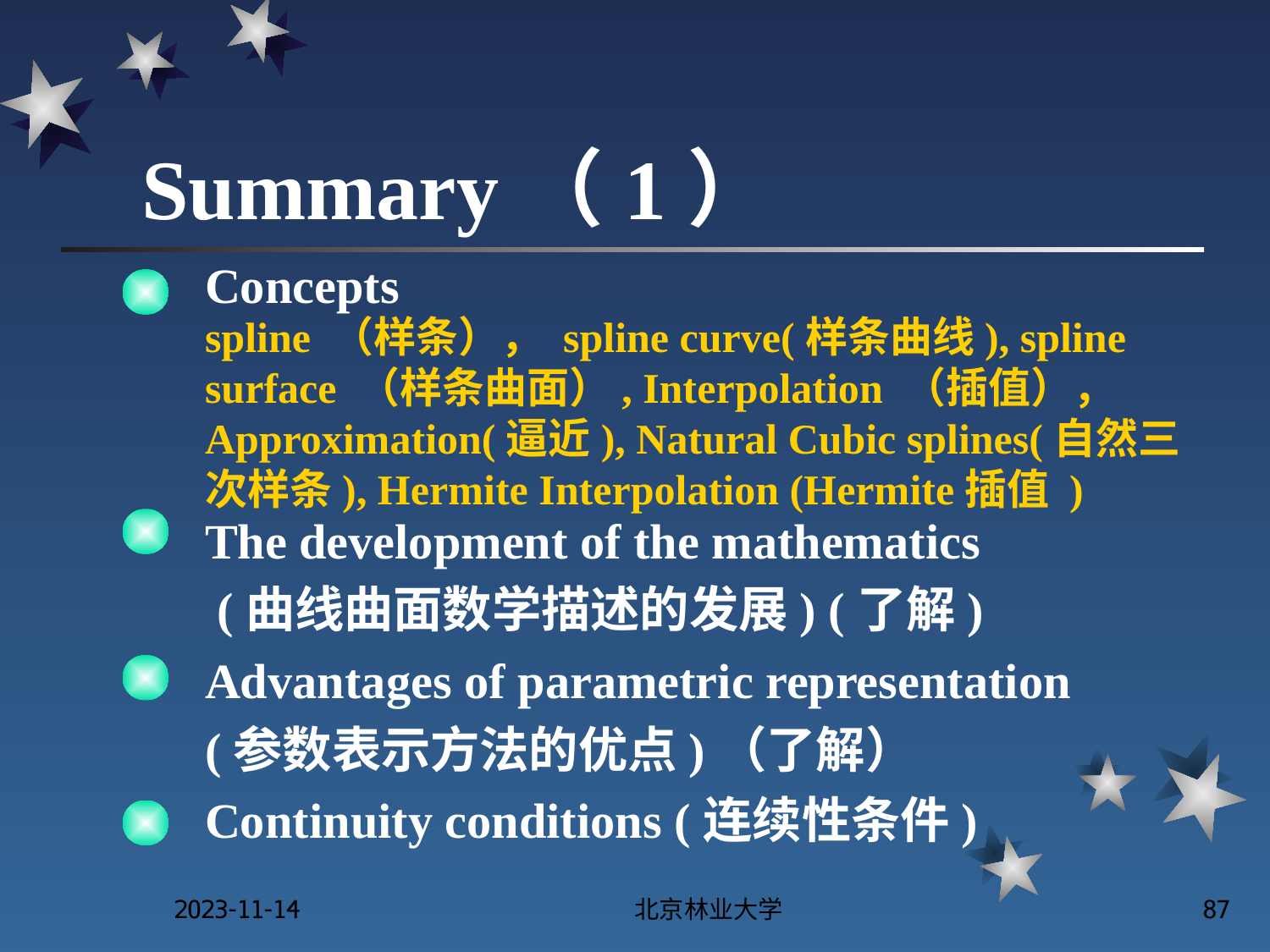

# Summary（1）
Concepts

spline （样条）， spline curve(样条曲线), spline surface （样条曲面）, Interpolation （插值）， Approximation(逼近), Natural Cubic splines(自然三次样条), Hermite Interpolation (Hermite插值 )
The development of the mathematics
 (曲线曲面数学描述的发展) (了解)

Advantages of parametric representation
(参数表示方法的优点)（了解）

Continuity conditions (连续性条件)

2023-11-14
北京林业大学
87